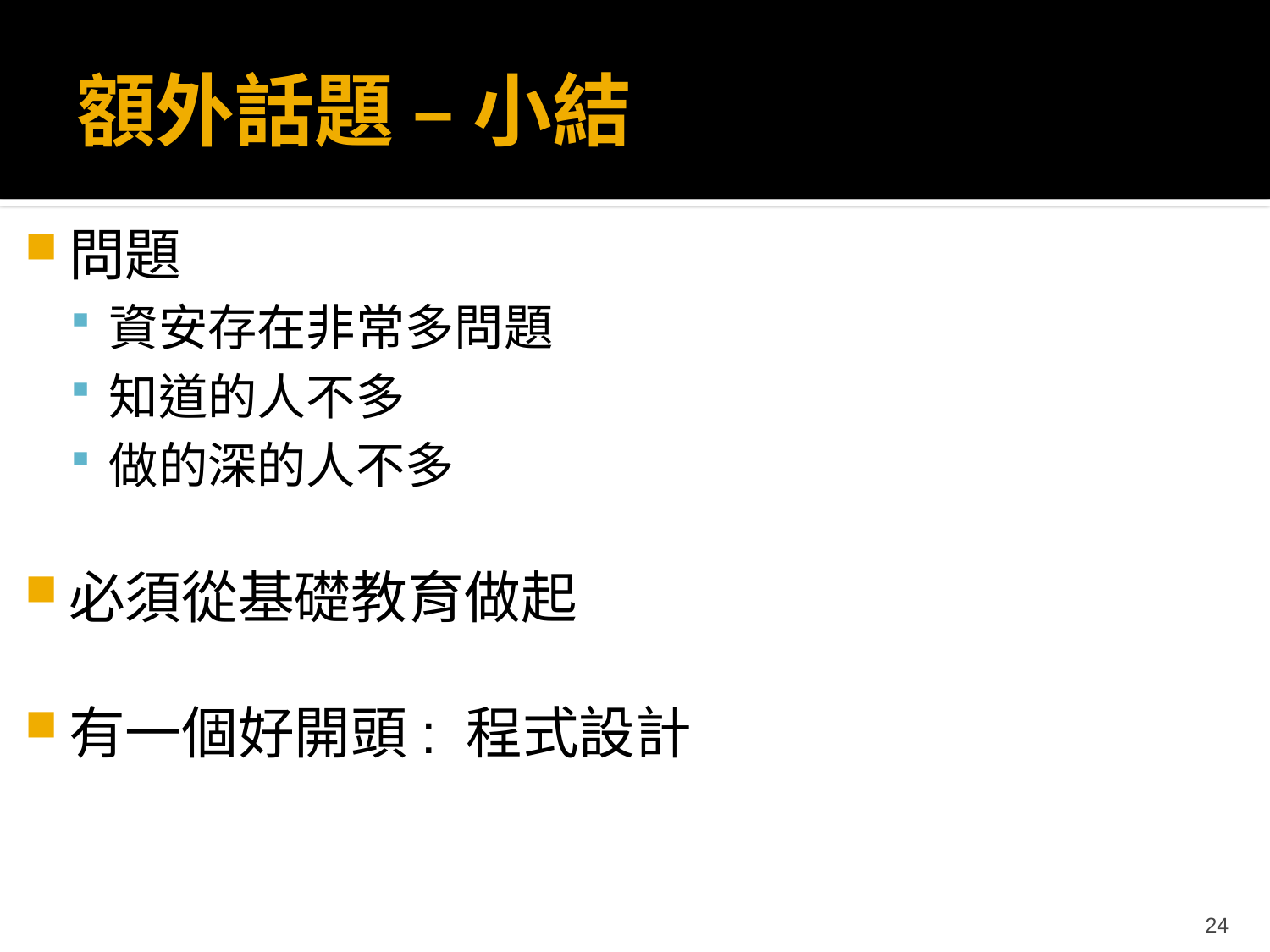

# 額外話題 – 小結
問題
資安存在非常多問題
知道的人不多
做的深的人不多

必須從基礎教育做起

有一個好開頭: 程式設計

24